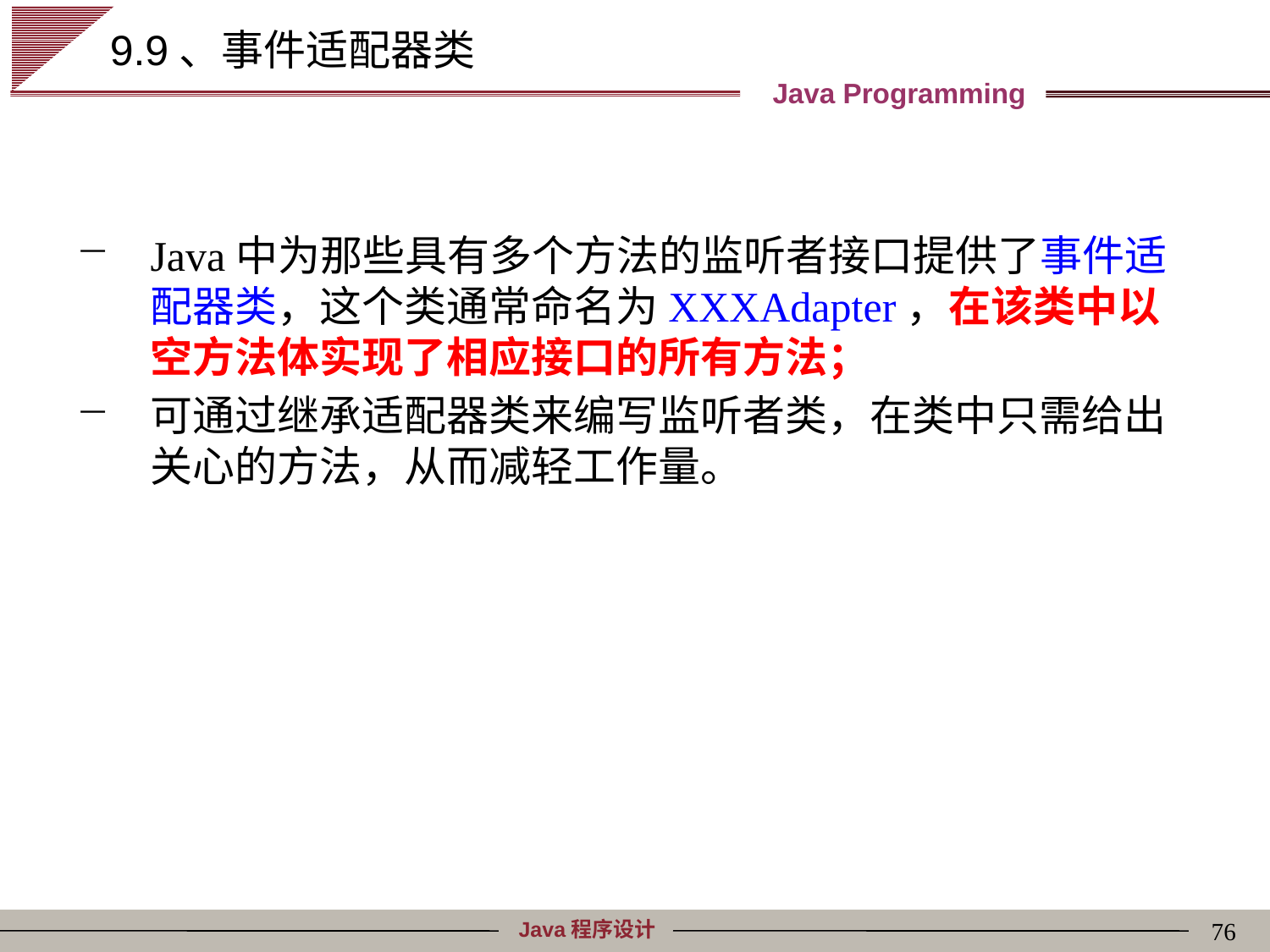

# 9.9、事件适配器类
Java中为那些具有多个方法的监听者接口提供了事件适配器类，这个类通常命名为XXXAdapter，在该类中以空方法体实现了相应接口的所有方法；
可通过继承适配器类来编写监听者类，在类中只需给出关心的方法，从而减轻工作量。